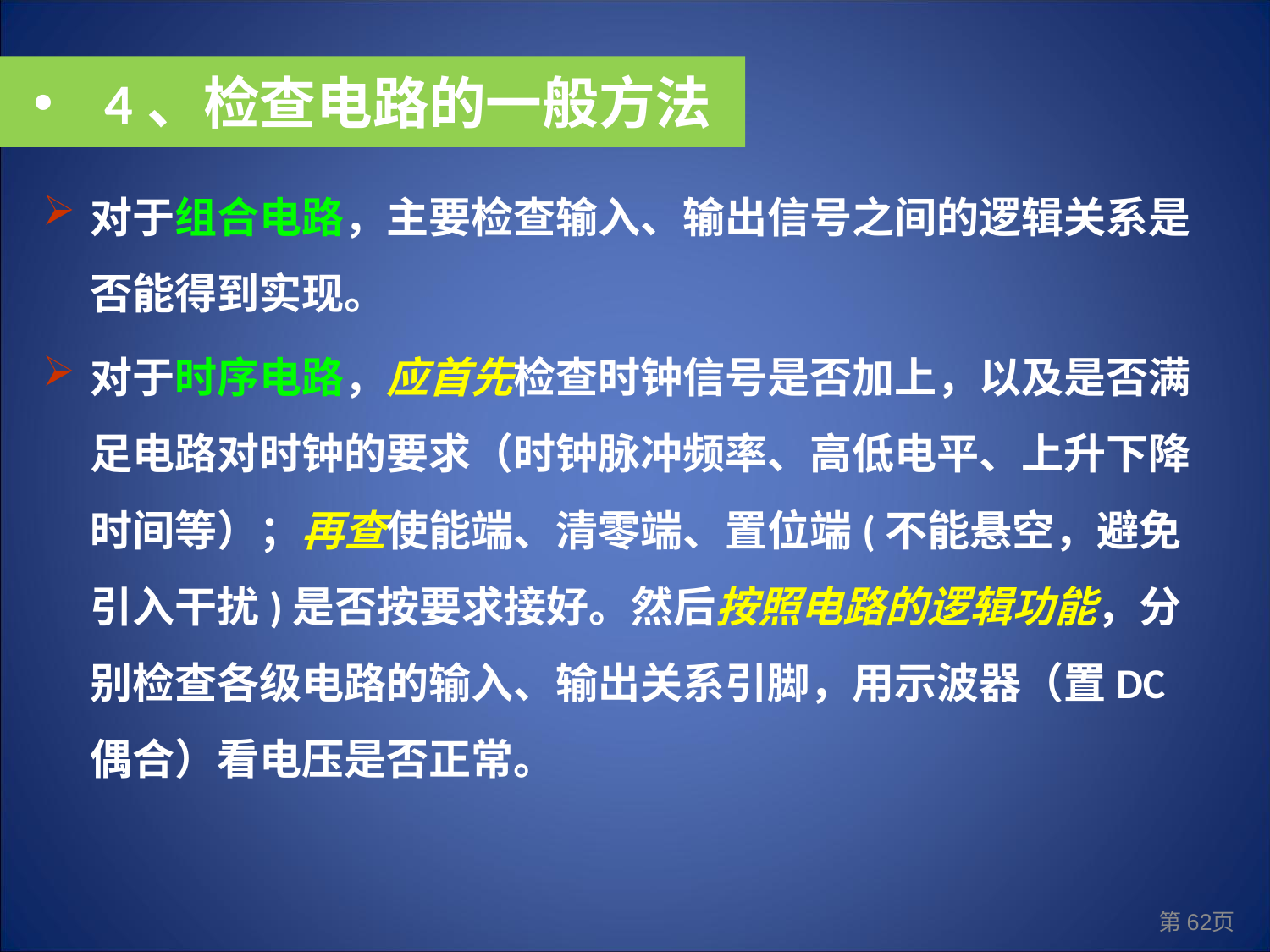

4、检查电路的一般方法
对于组合电路，主要检查输入、输出信号之间的逻辑关系是否能得到实现。
对于时序电路，应首先检查时钟信号是否加上，以及是否满足电路对时钟的要求（时钟脉冲频率、高低电平、上升下降时间等）；再查使能端、清零端、置位端(不能悬空，避免引入干扰)是否按要求接好。然后按照电路的逻辑功能，分别检查各级电路的输入、输出关系引脚，用示波器（置DC偶合）看电压是否正常。